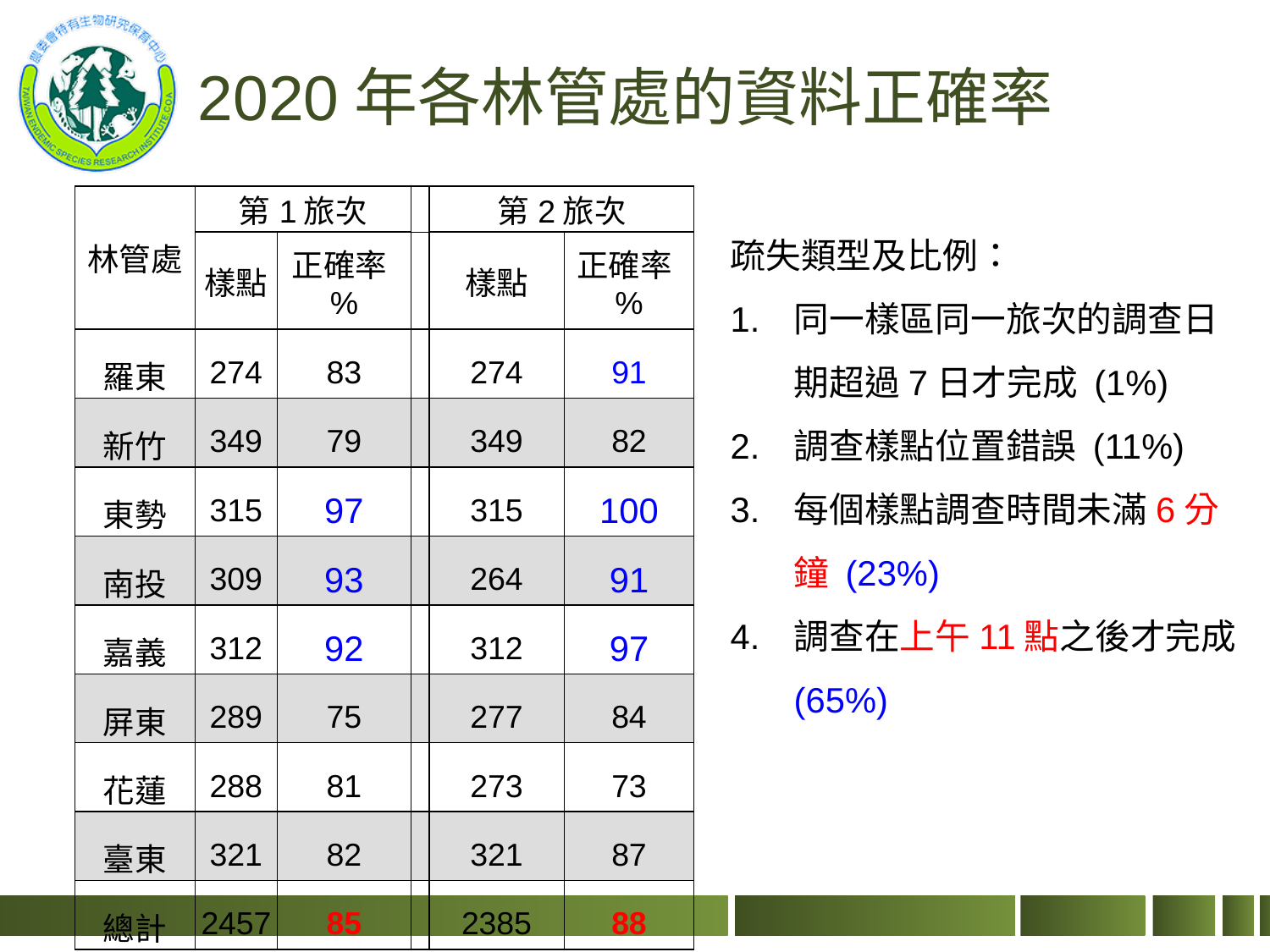

# 2020年各林管處的資料正確率
| 林管處 | 第1旅次 |  |  | 第2旅次 |  |
| --- | --- | --- | --- | --- | --- |
|  | 樣點 | 正確率% |  | 樣點 | 正確率% |
| 羅東 | 274 | 83 |  | 274 | 91 |
| 新竹 | 349 | 79 |  | 349 | 82 |
| 東勢 | 315 | 97 |  | 315 | 100 |
| 南投 | 309 | 93 |  | 264 | 91 |
| 嘉義 | 312 | 92 |  | 312 | 97 |
| 屏東 | 289 | 75 |  | 277 | 84 |
| 花蓮 | 288 | 81 |  | 273 | 73 |
| 臺東 | 321 | 82 |  | 321 | 87 |
| 總計 | 2457 | 85 |  | 2385 | 88 |
疏失類型及比例：
同一樣區同一旅次的調查日期超過7日才完成 (1%)
調查樣點位置錯誤 (11%)
每個樣點調查時間未滿6分鐘 (23%)
調查在上午11點之後才完成 (65%)